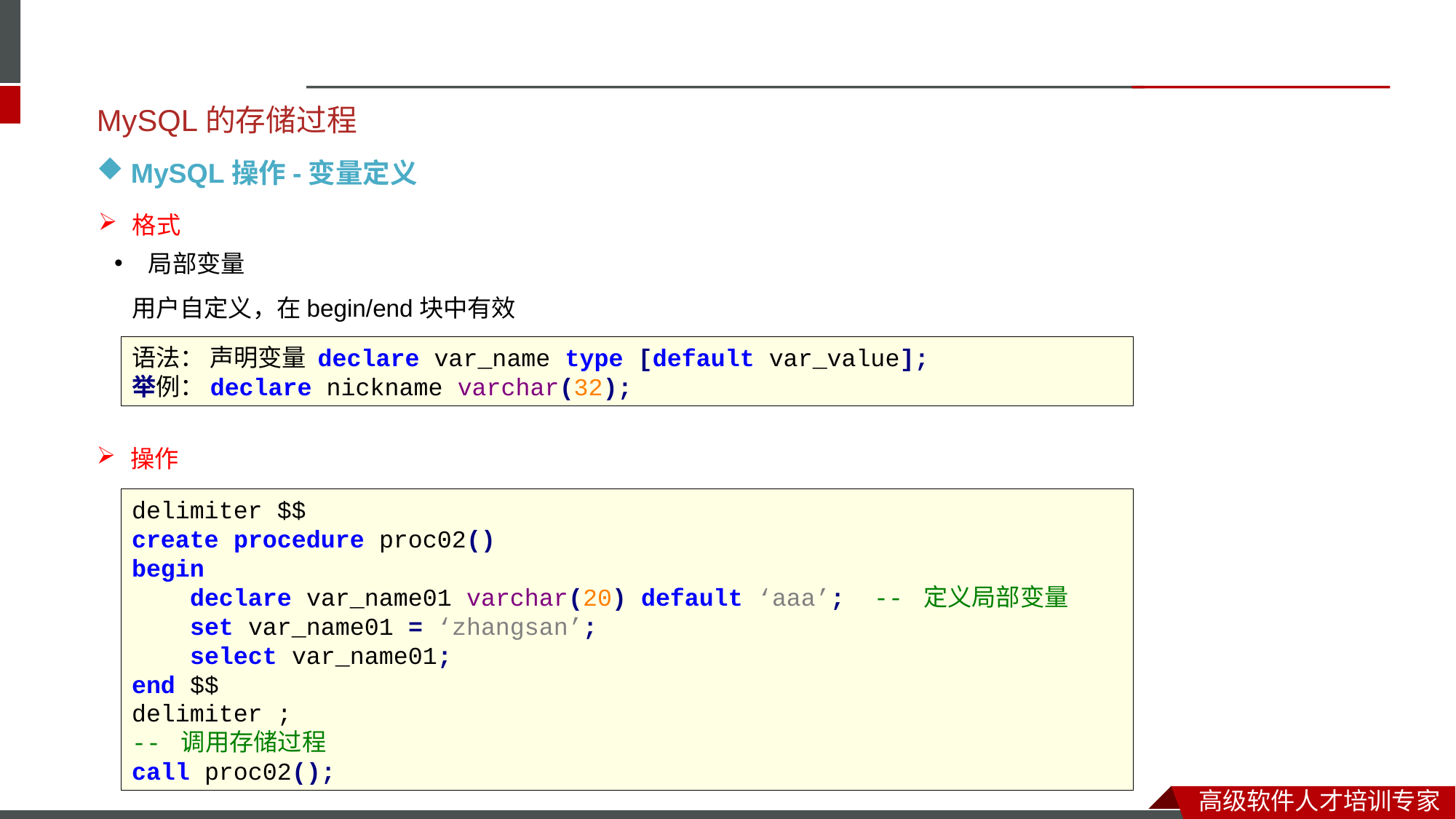

MySQL的存储过程
MySQL操作-变量定义
格式
局部变量
用户自定义，在begin/end块中有效
语法： 声明变量 declare var_name type [default var_value];
举例：declare nickname varchar(32);
操作
delimiter $$
create procedure proc02()
begin
    declare var_name01 varchar(20) default ‘aaa’;  -- 定义局部变量
    set var_name01 = ‘zhangsan’;
    select var_name01;
end $$
delimiter ;
-- 调用存储过程
call proc02();